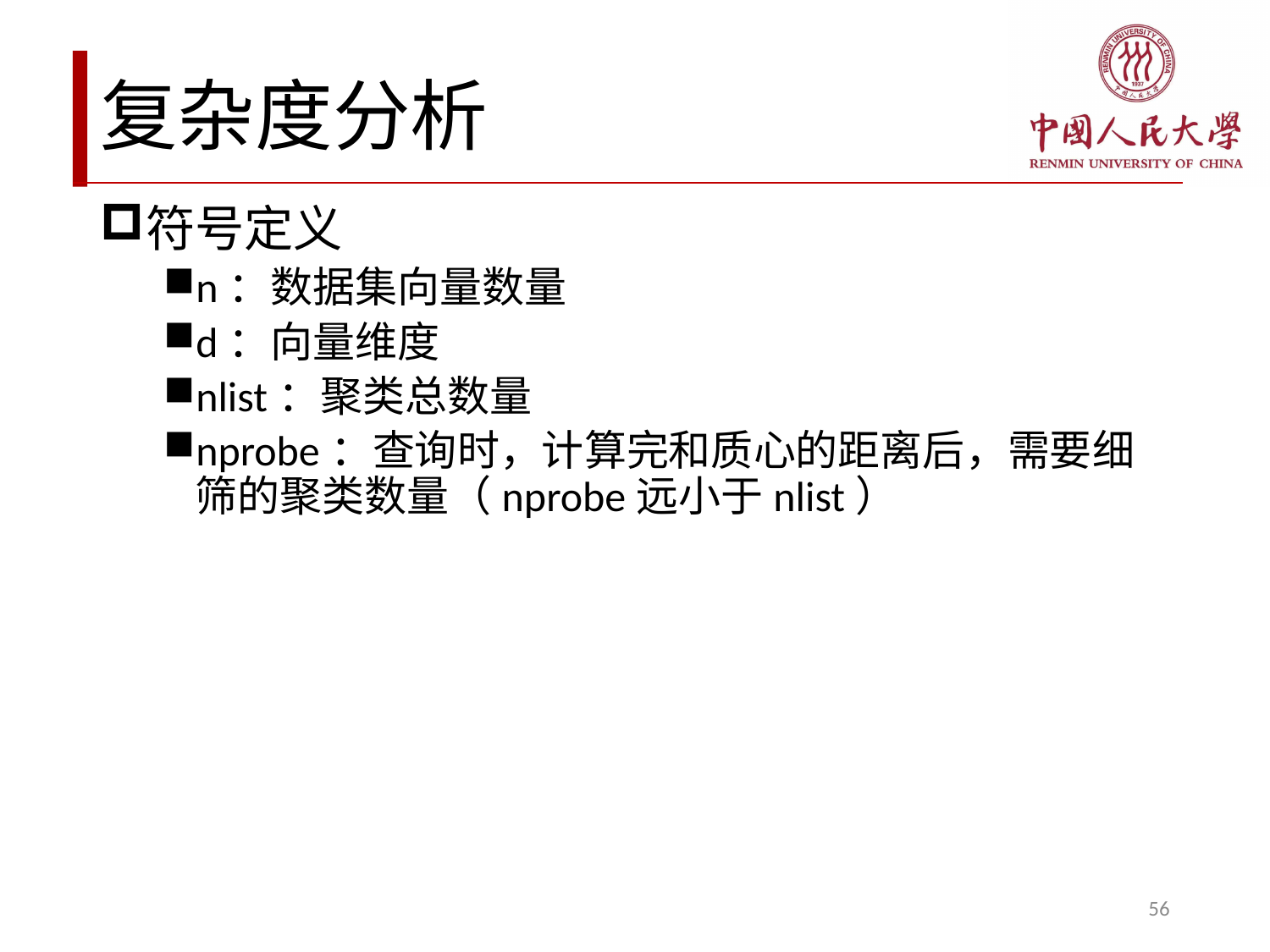

# 复杂度分析
符号定义
n：数据集向量数量
d：向量维度
nlist：聚类总数量
nprobe：查询时，计算完和质心的距离后，需要细筛的聚类数量（nprobe远小于nlist）

56